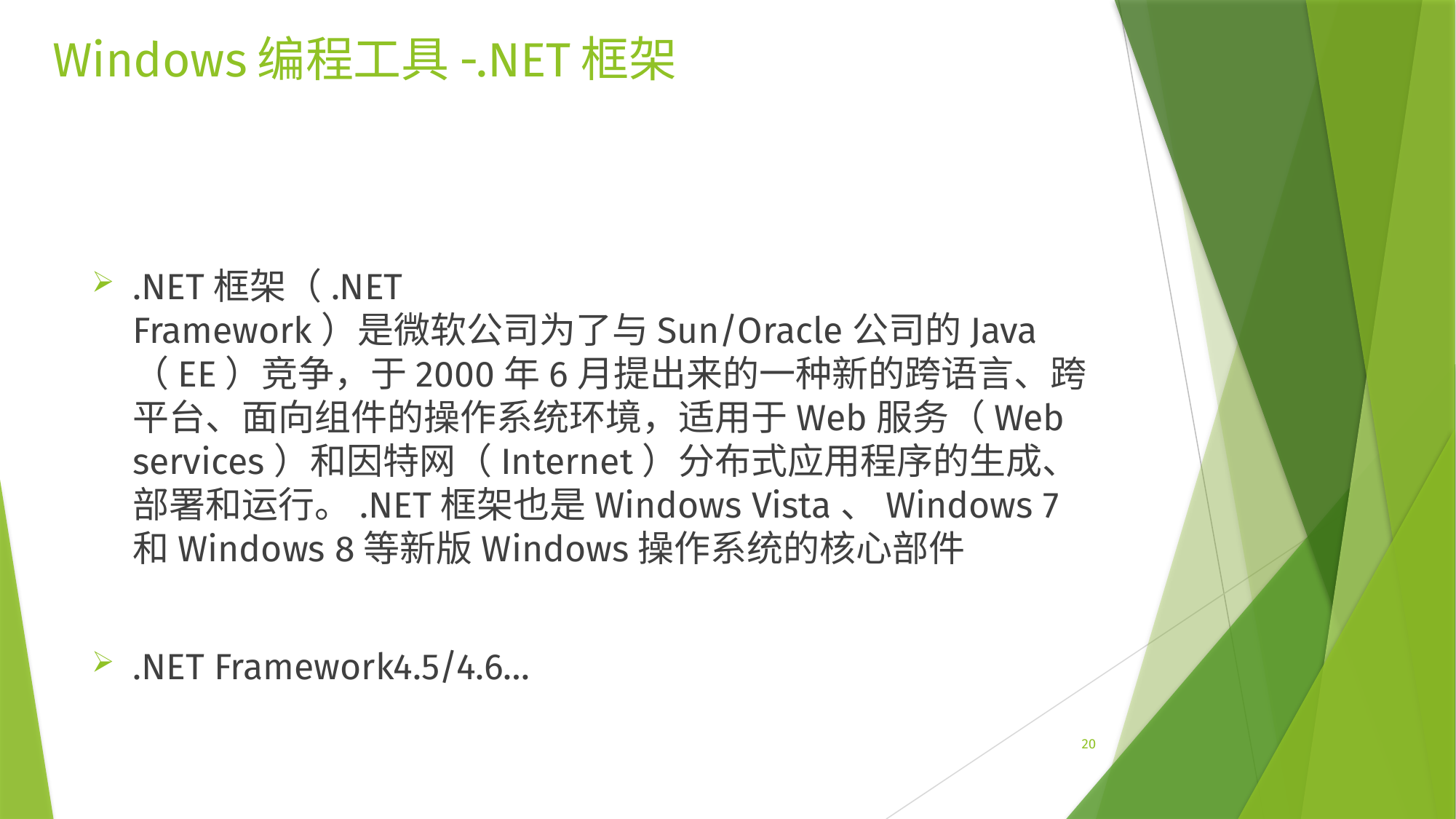

# Windows编程工具-.NET框架
.NET框架（.NET Framework）是微软公司为了与Sun/Oracle公司的Java（EE）竞争，于2000年6月提出来的一种新的跨语言、跨平台、面向组件的操作系统环境，适用于Web服务（Web services）和因特网（Internet）分布式应用程序的生成、部署和运行。.NET框架也是Windows Vista、Windows 7和Windows 8等新版Windows操作系统的核心部件

.NET Framework4.5/4.6…
20